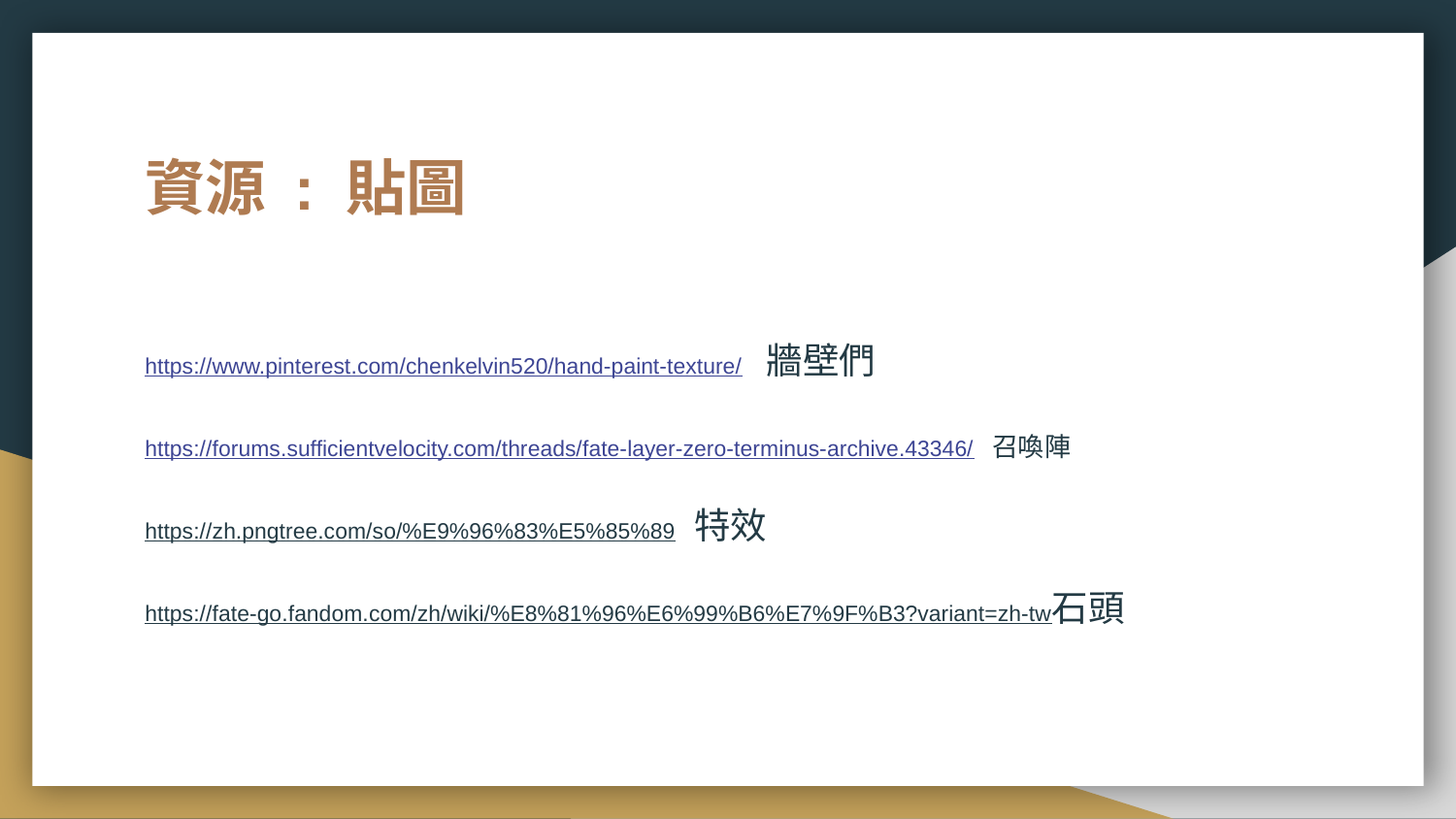

# 資源 : 貼圖
https://www.pinterest.com/chenkelvin520/hand-paint-texture/  牆壁們
https://forums.sufficientvelocity.com/threads/fate-layer-zero-terminus-archive.43346/  召喚陣
https://zh.pngtree.com/so/%E9%96%83%E5%85%89 特效
https://fate-go.fandom.com/zh/wiki/%E8%81%96%E6%99%B6%E7%9F%B3?variant=zh-tw石頭